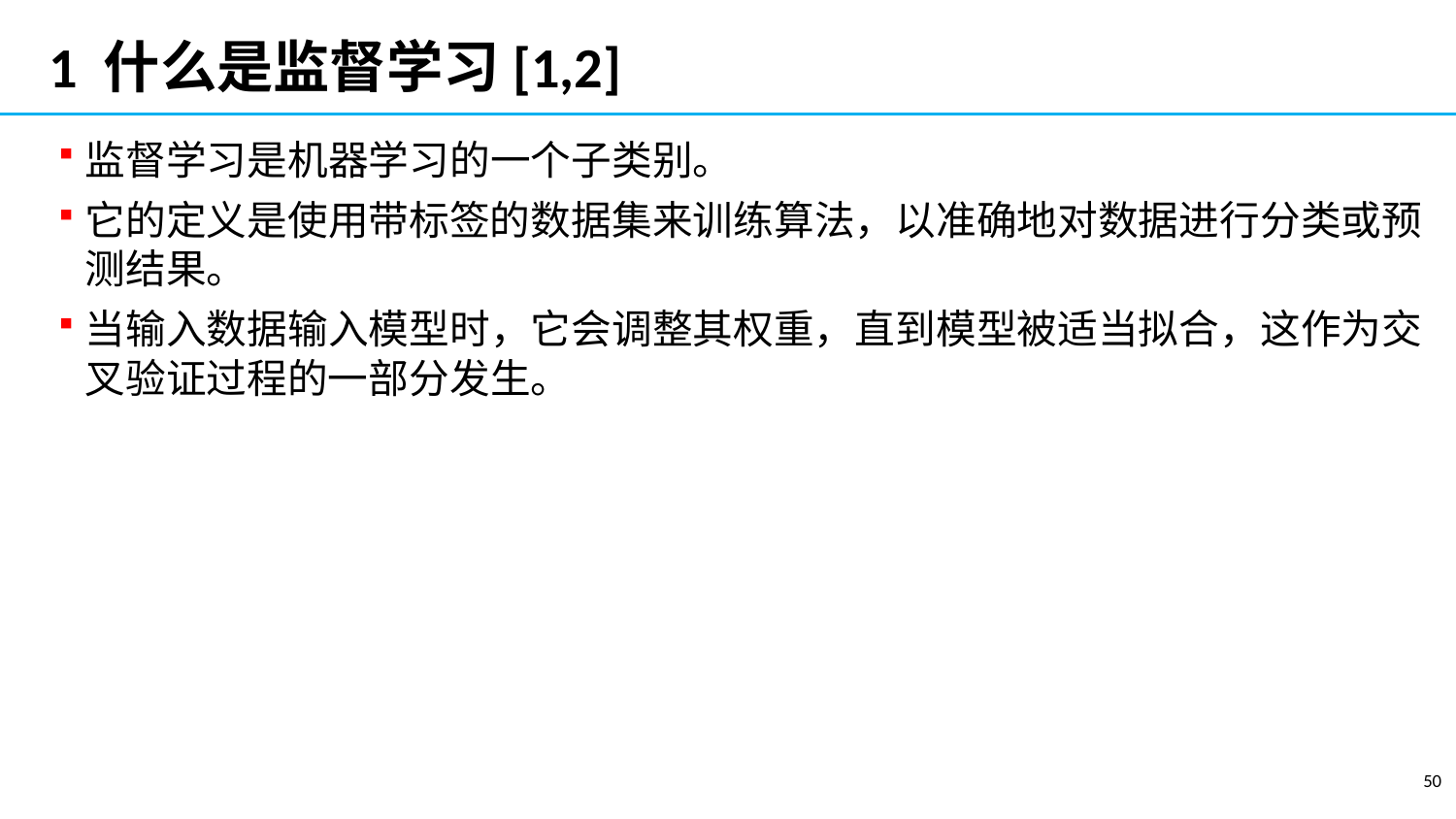

# 1 什么是监督学习[1,2]

监督学习是机器学习的一个子类别。
它的定义是使用带标签的数据集来训练算法，以准确地对数据进行分类或预测结果。
当输入数据输入模型时，它会调整其权重，直到模型被适当拟合，这作为交叉验证过程的一部分发生。
50